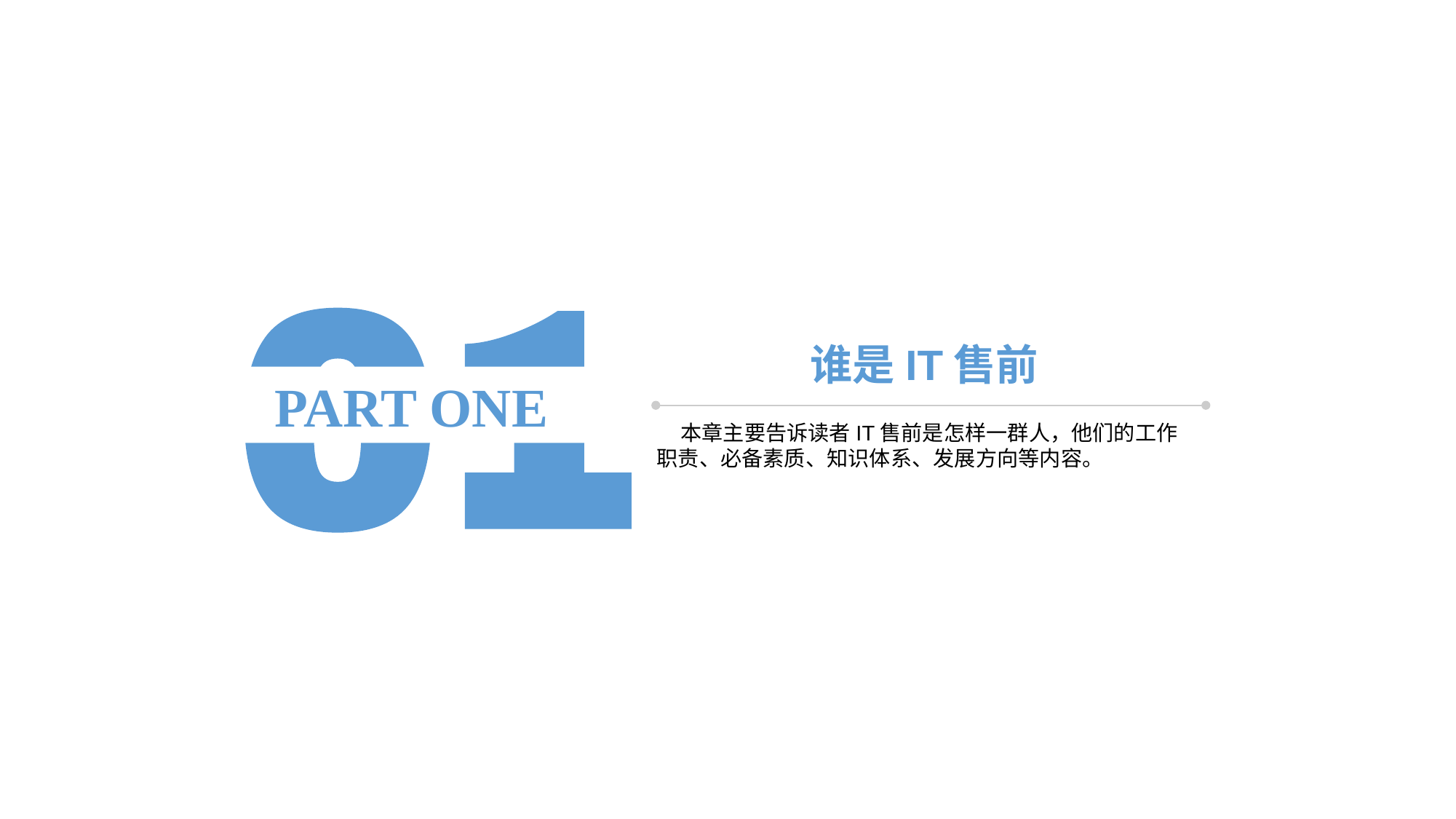

01
谁是IT售前
      PART ONE
    本章主要告诉读者IT售前是怎样一群人，他们的工作职责、必备素质、知识体系、发展方向等内容。